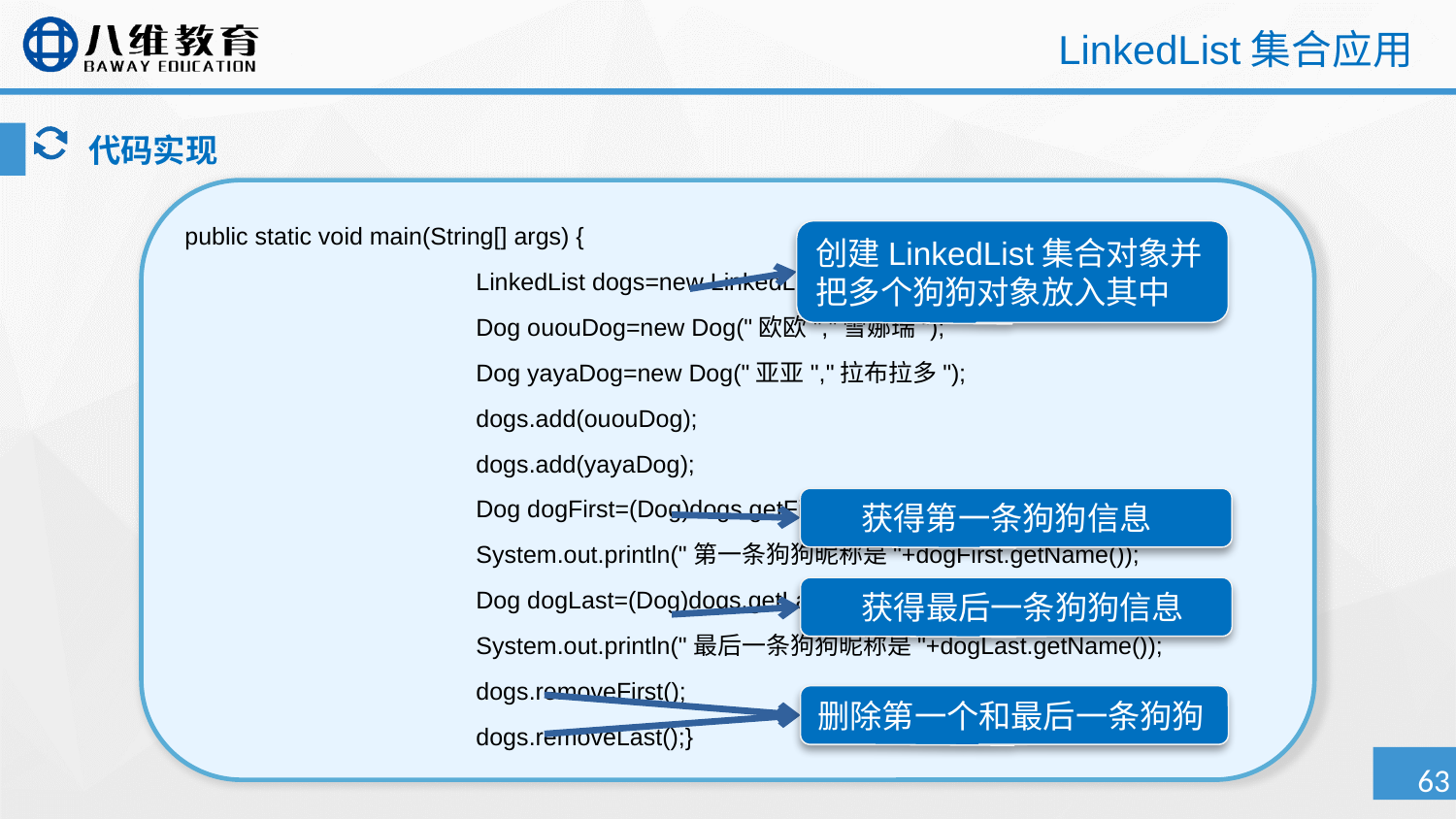

# LinkedList集合应用
代码实现

public static void main(String[] args) {
		LinkedList dogs=new LinkedList<Dog>();
		Dog ououDog=new Dog("欧欧","雪娜瑞");
		Dog yayaDog=new Dog("亚亚","拉布拉多");
		dogs.add(ououDog);
		dogs.add(yayaDog);
		Dog dogFirst=(Dog)dogs.getFirst();
		System.out.println("第一条狗狗昵称是"+dogFirst.getName());
		Dog dogLast=(Dog)dogs.getLast();
		System.out.println("最后一条狗狗昵称是"+dogLast.getName());
		dogs.removeFirst();
		dogs.removeLast();}
创建LinkedList集合对象并把多个狗狗对象放入其中
     获得第一条狗狗信息
     获得最后一条狗狗信息
删除第一个和最后一条狗狗